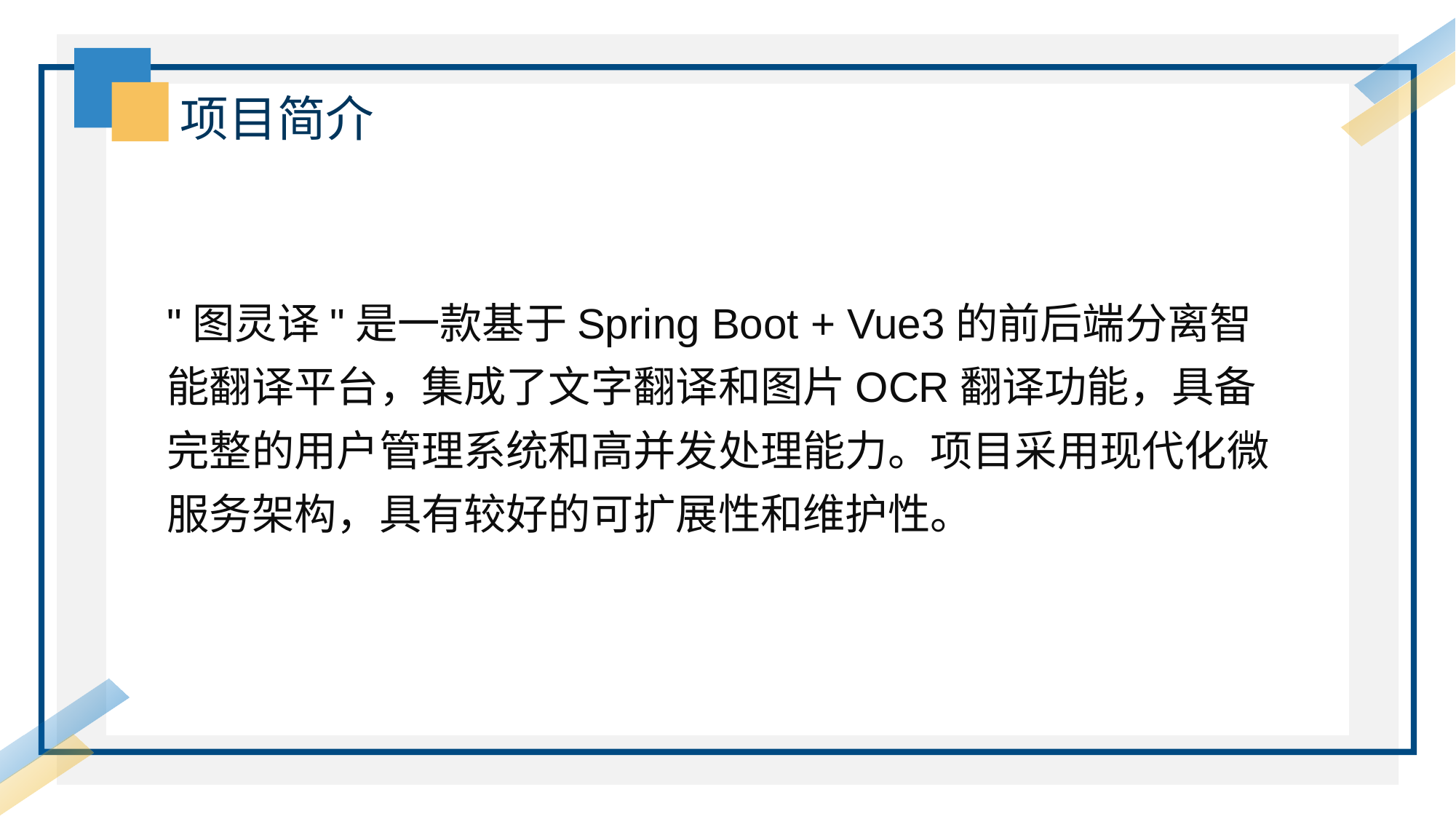

项目简介
"图灵译"是一款基于Spring Boot + Vue3的前后端分离智能翻译平台，集成了文字翻译和图片OCR翻译功能，具备完整的用户管理系统和高并发处理能力。项目采用现代化微服务架构，具有较好的可扩展性和维护性。